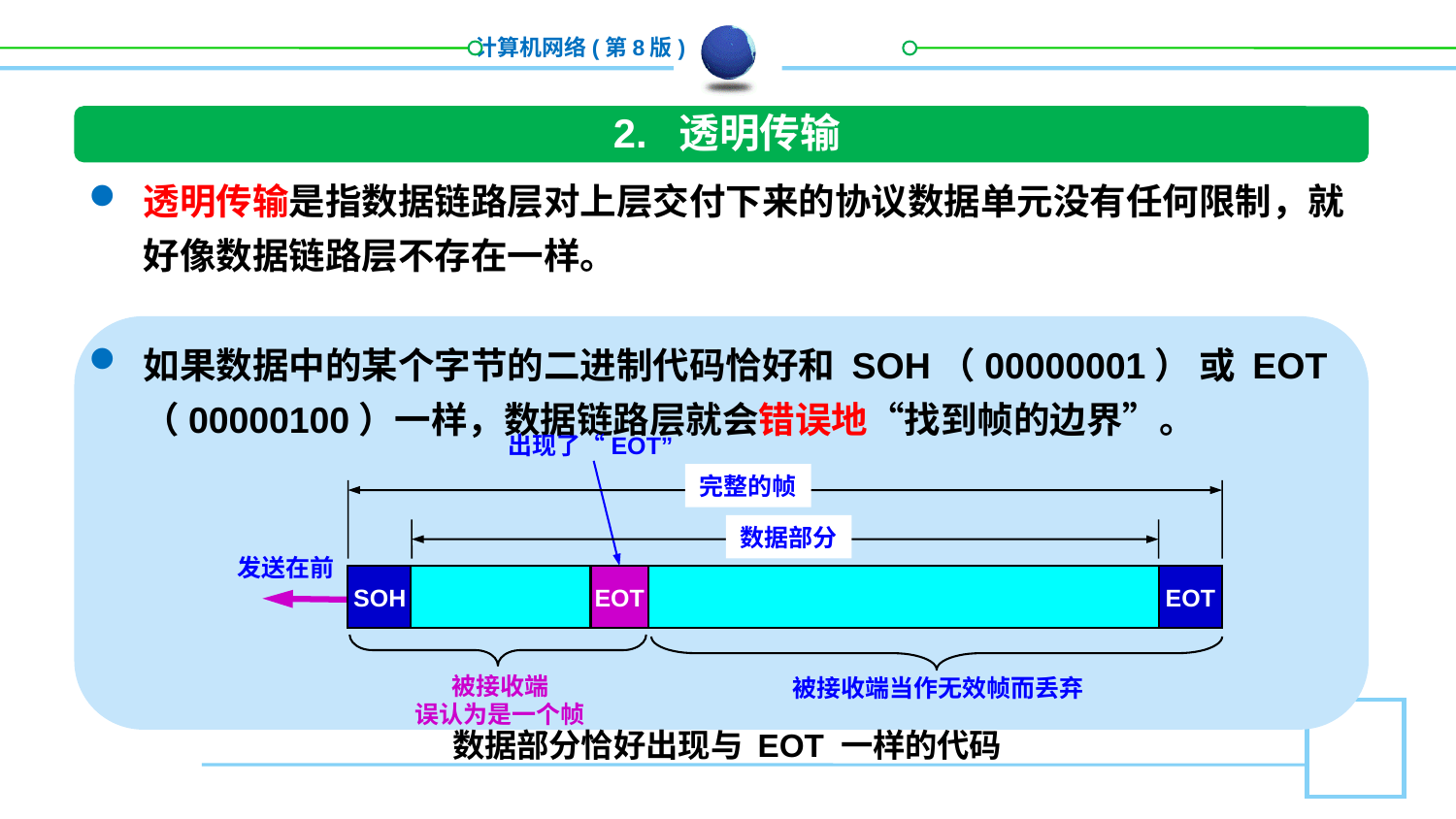

2.  透明传输

透明传输是指数据链路层对上层交付下来的协议数据单元没有任何限制，就好像数据链路层不存在一样。

如果数据中的某个字节的二进制代码恰好和 SOH（00000001） 或 EOT （00000100）一样，数据链路层就会错误地“找到帧的边界”。

出现了“EOT”

完整的帧

数据部分

发送在前
SOH

EOT
EOT
被接收端
误认为是一个帧
被接收端当作无效帧而丢弃
数据部分恰好出现与 EOT 一样的代码